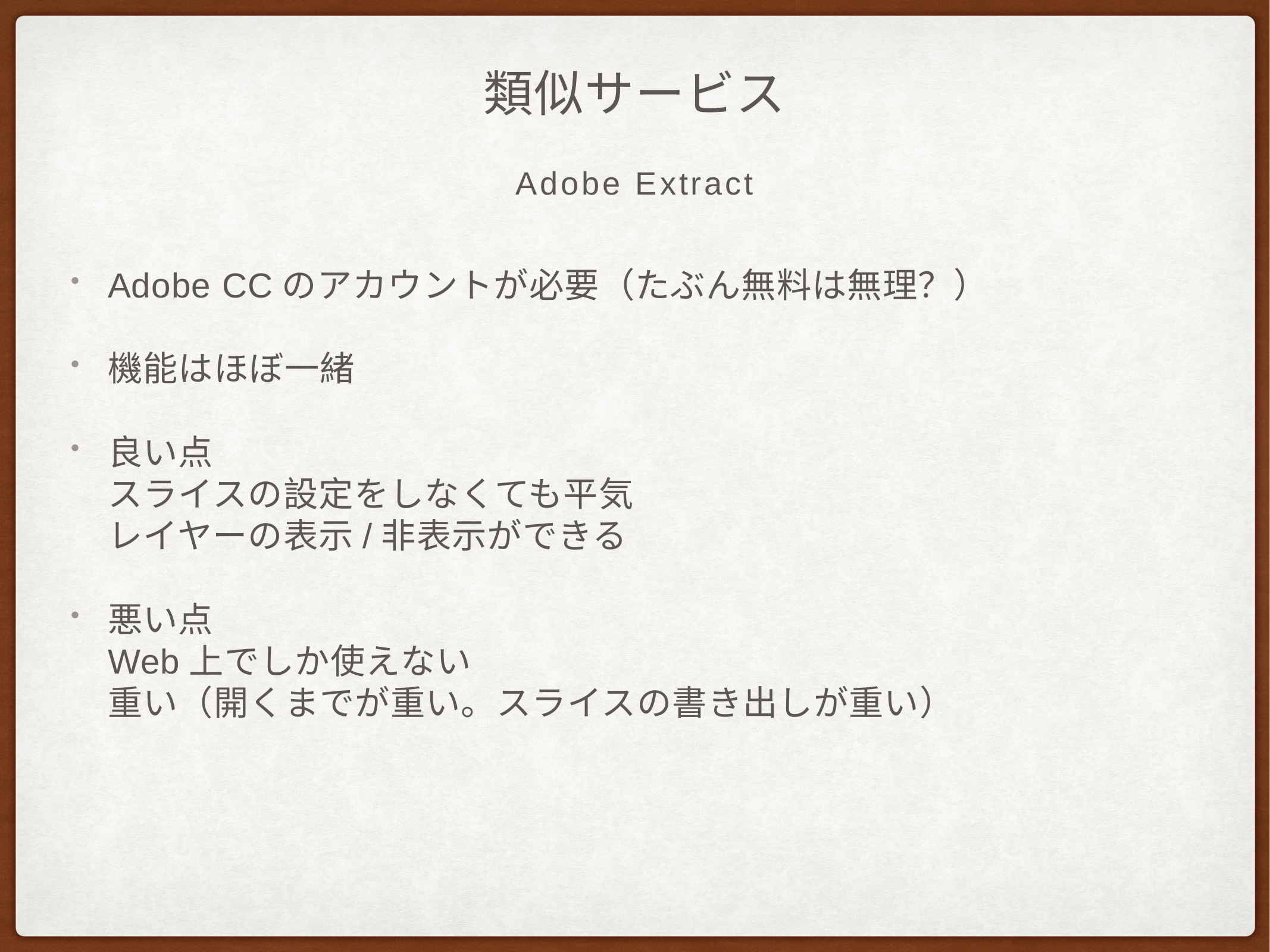

# 類似サービス
Adobe Extract
Adobe CCのアカウントが必要（たぶん無料は無理？）
機能はほぼ一緒
良い点
スライスの設定をしなくても平気
レイヤーの表示/非表示ができる
悪い点
Web上でしか使えない
重い（開くまでが重い。スライスの書き出しが重い）